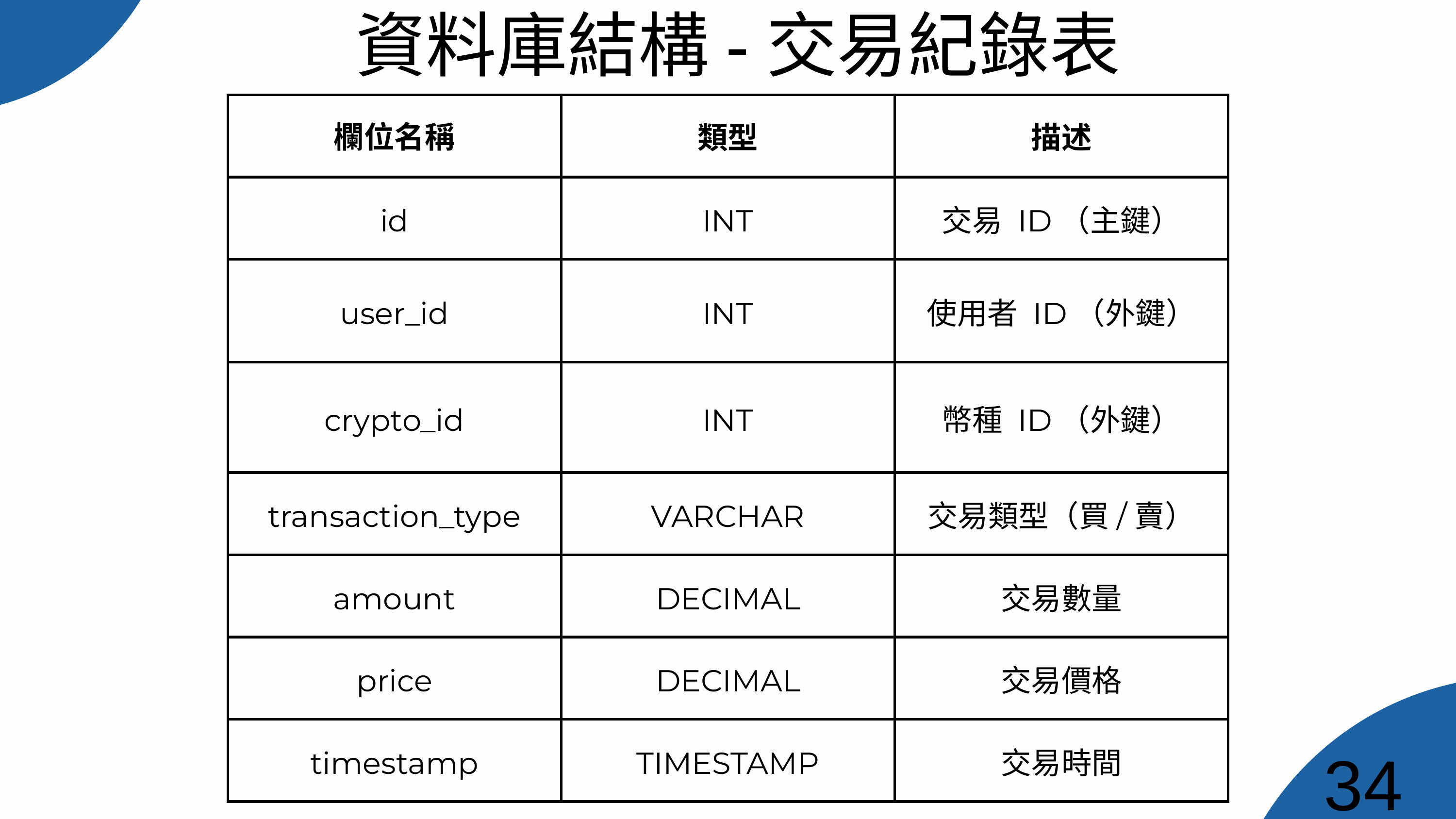

資料庫結構-交易紀錄表
| 欄位名稱 | 類型 | 描述 |
| --- | --- | --- |
| id | INT | 交易 ID（主鍵） |
| user\_id | INT | 使用者 ID（外鍵） |
| crypto\_id | INT | 幣種 ID（外鍵） |
| transaction\_type | VARCHAR | 交易類型（買/賣） |
| amount | DECIMAL | 交易數量 |
| price | DECIMAL | 交易價格 |
| timestamp | TIMESTAMP | 交易時間 |

34